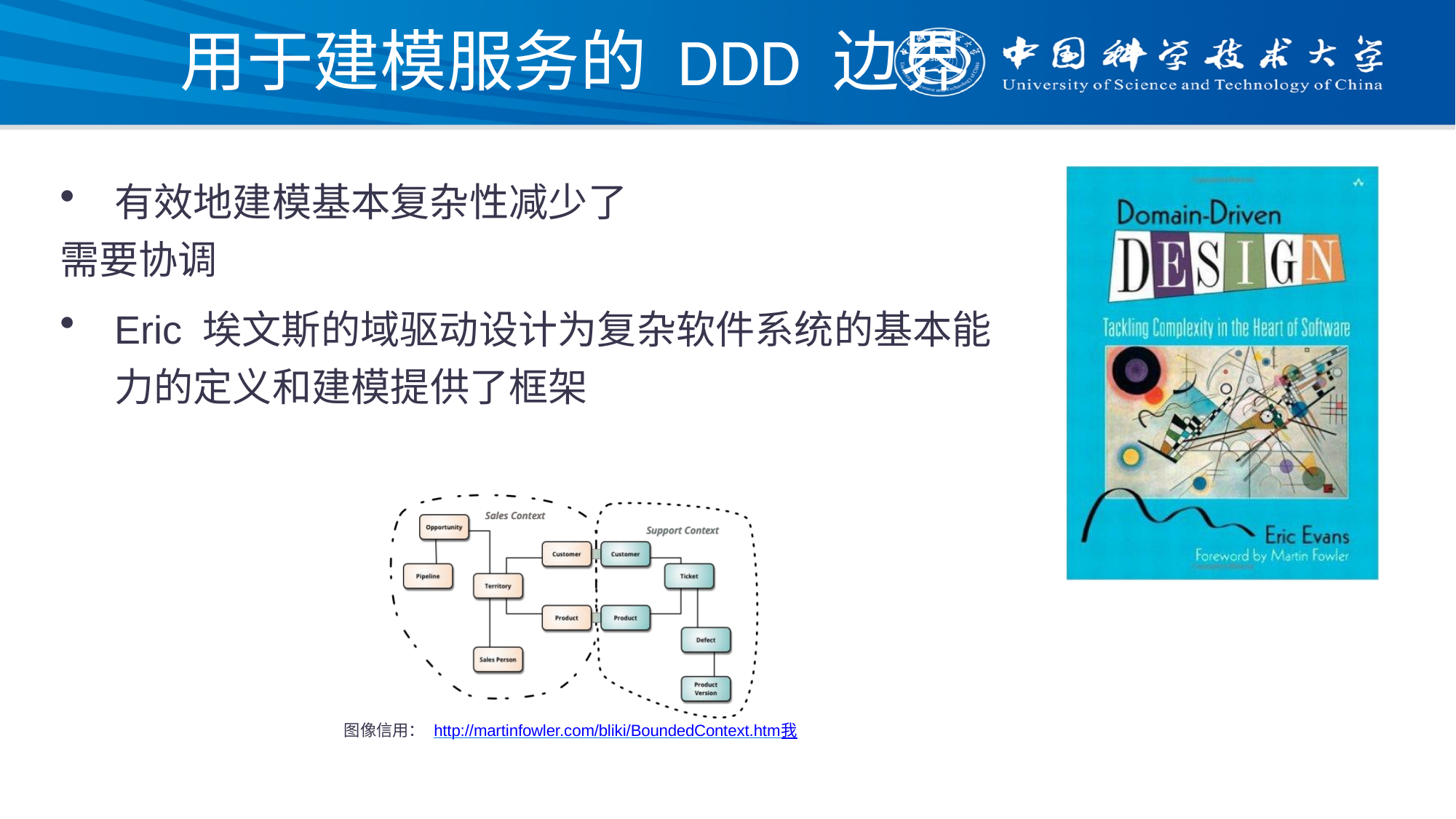

# 用于建模服务的 DDD 边界
有效地建模基本复杂性减少了
需要协调
Eric 埃文斯的域驱动设计为复杂软件系统的基本能力的定义和建模提供了框架

图像信用： http://martinfowler.com/bliki/BoundedContext.htm我